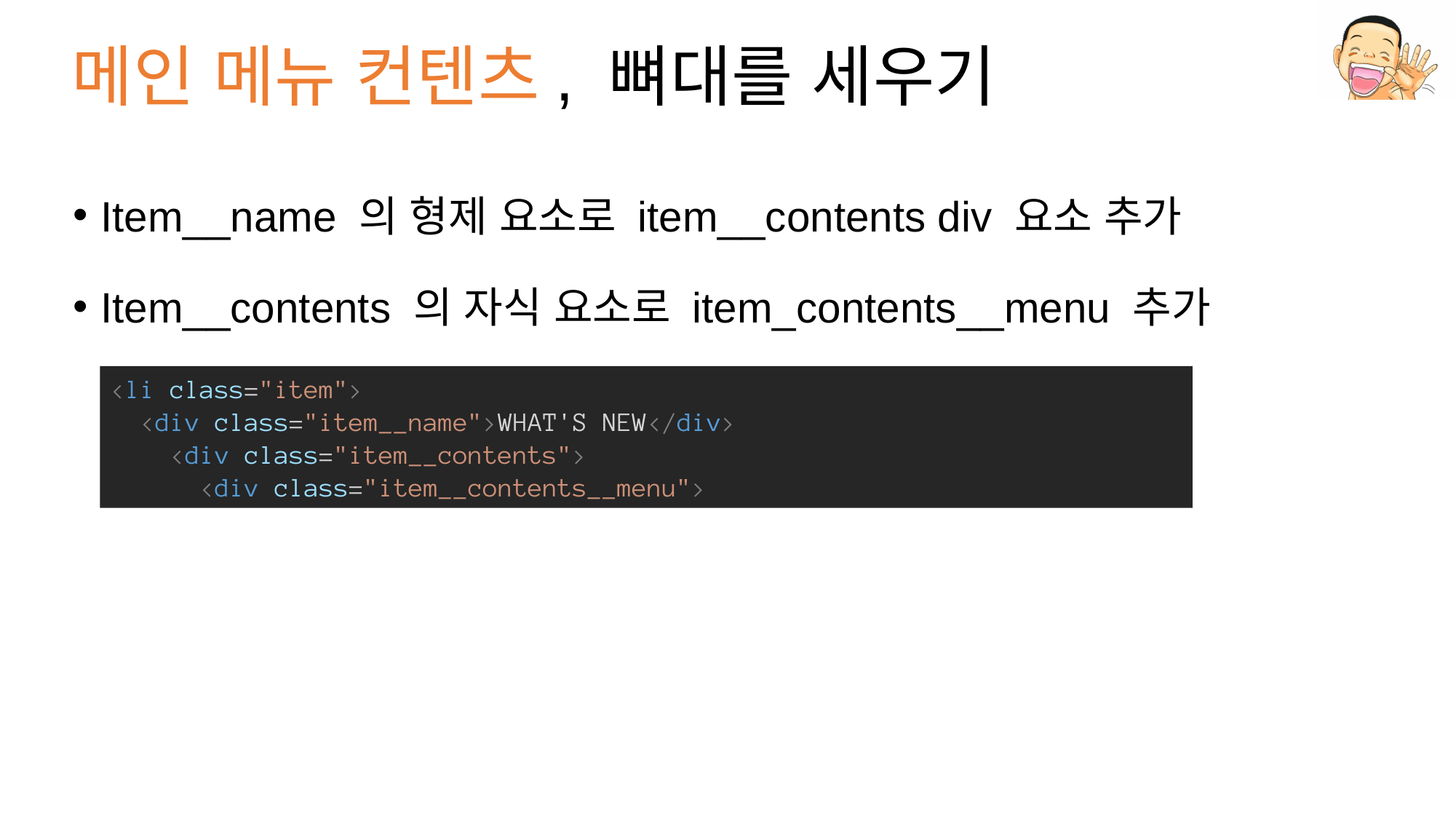

# 메인 메뉴 컨텐츠, 뼈대를 세우기
Item__name 의 형제 요소로 item__contents div 요소 추가
Item__contents 의 자식 요소로 item_contents__menu 추가
<li class="item">
  <div class="item__name">WHAT'S NEW</div>
    <div class="item__contents">
      <div class="item__contents__menu">